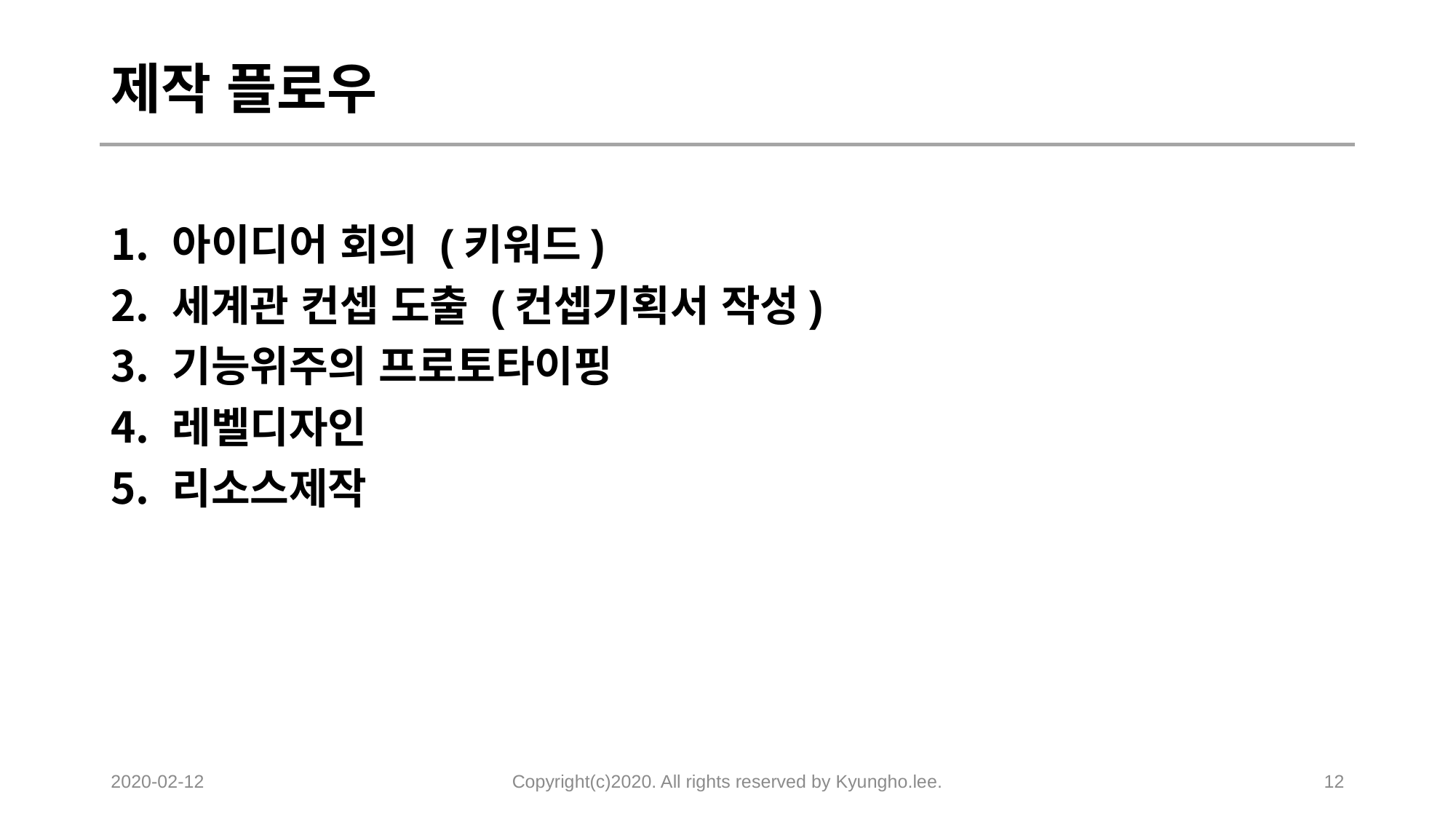

# 제작 플로우
아이디어 회의 (키워드)
세계관 컨셉 도출 (컨셉기획서 작성)
기능위주의 프로토타이핑
레벨디자인
리소스제작

2020-02-12
Copyright(c)2020. All rights reserved by Kyungho.lee.
12